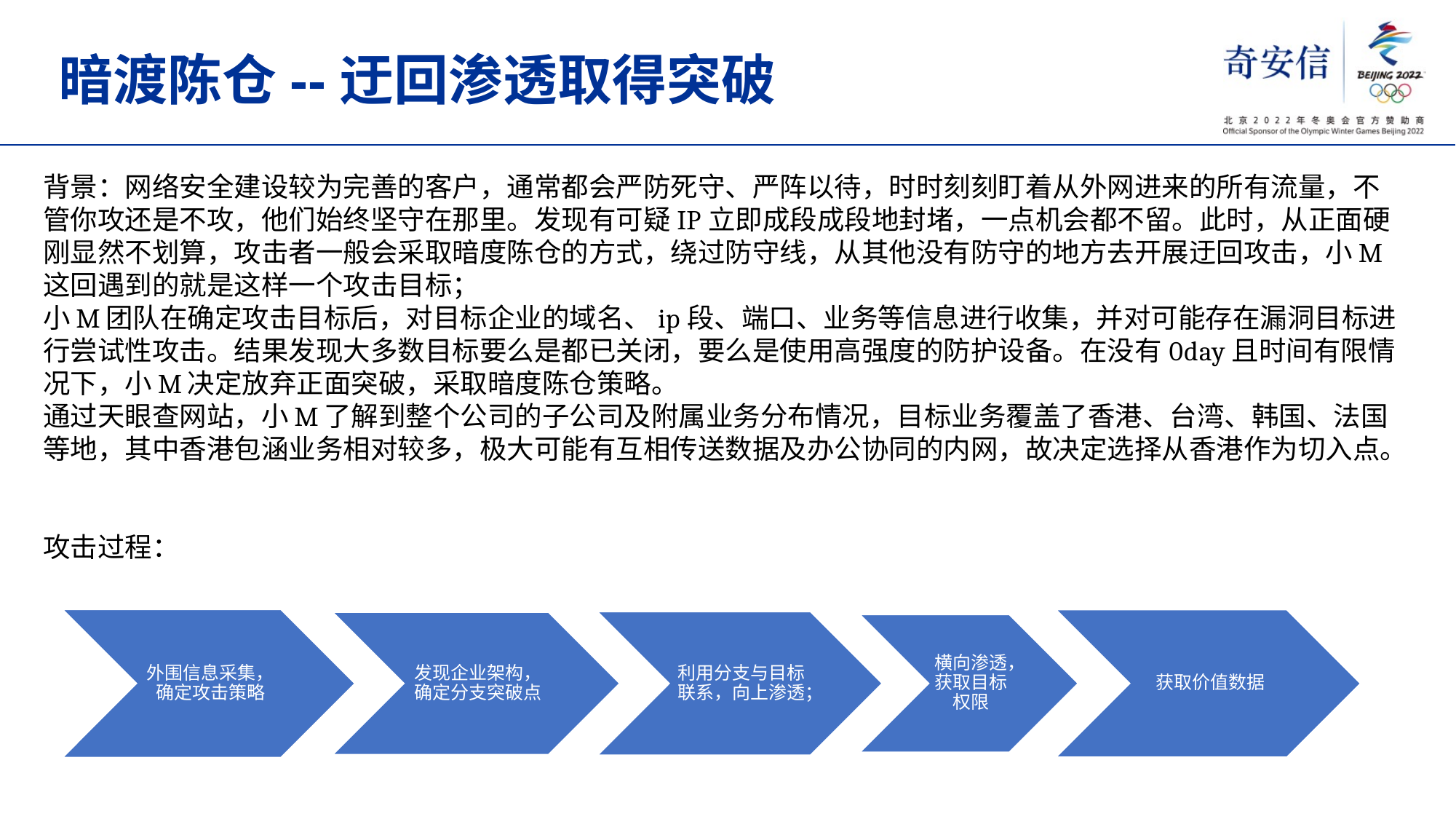

# 暗渡陈仓--迂回渗透取得突破
背景：网络安全建设较为完善的客户，通常都会严防死守、严阵以待，时时刻刻盯着从外网进来的所有流量，不管你攻还是不攻，他们始终坚守在那里。发现有可疑IP立即成段成段地封堵，一点机会都不留。此时，从正面硬刚显然不划算，攻击者一般会采取暗度陈仓的方式，绕过防守线，从其他没有防守的地方去开展迂回攻击，小M这回遇到的就是这样一个攻击目标；
小M团队在确定攻击目标后，对目标企业的域名、ip段、端口、业务等信息进行收集，并对可能存在漏洞目标进行尝试性攻击。结果发现大多数目标要么是都已关闭，要么是使用高强度的防护设备。在没有0day且时间有限情况下，小M决定放弃正面突破，采取暗度陈仓策略。
通过天眼查网站，小M了解到整个公司的子公司及附属业务分布情况，目标业务覆盖了香港、台湾、韩国、法国等地，其中香港包涵业务相对较多，极大可能有互相传送数据及办公协同的内网，故决定选择从香港作为切入点。

攻击过程：

外围信息采集，确定攻击策略
发现企业架构，确定分支突破点
利用分支与目标联系，向上渗透；
横向渗透，获取目标权限
获取价值数据